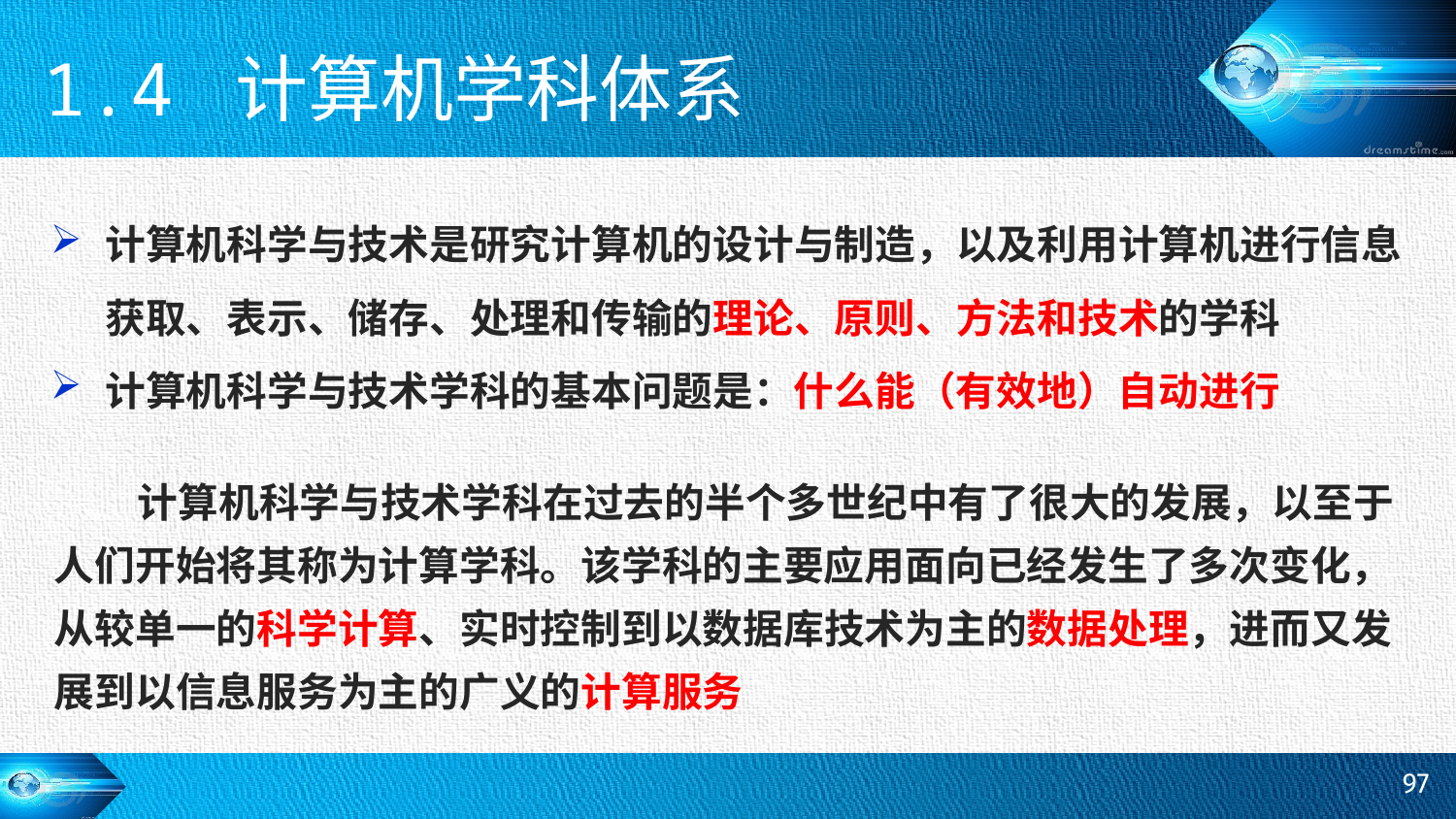

# 1.4 计算机学科体系
计算机科学与技术是研究计算机的设计与制造，以及利用计算机进行信息获取、表示、储存、处理和传输的理论、原则、方法和技术的学科
计算机科学与技术学科的基本问题是：什么能（有效地）自动进行
        计算机科学与技术学科在过去的半个多世纪中有了很大的发展，以至于人们开始将其称为计算学科。该学科的主要应用面向已经发生了多次变化，从较单一的科学计算、实时控制到以数据库技术为主的数据处理，进而又发展到以信息服务为主的广义的计算服务
97